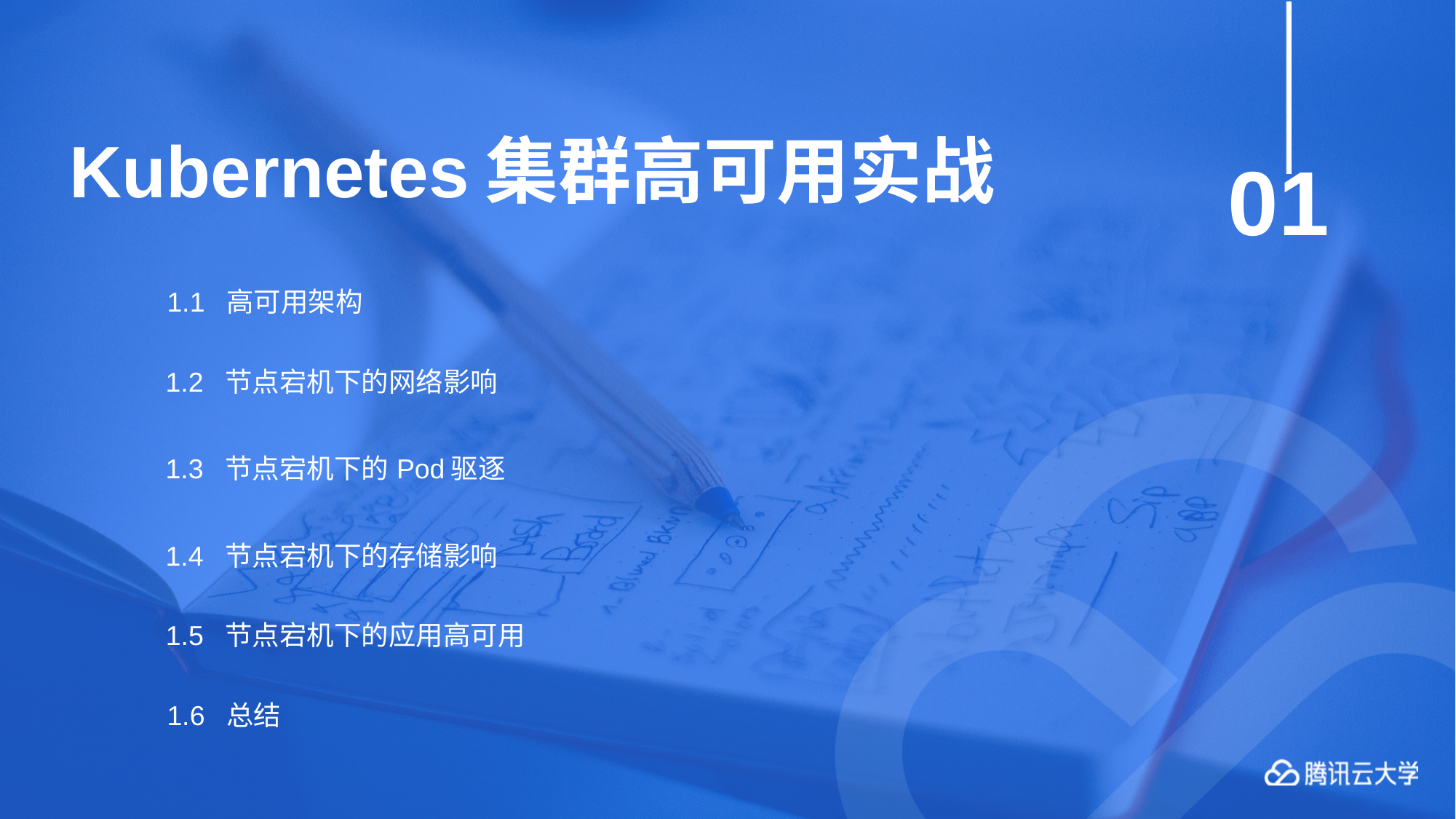

# Kubernetes集群高可用实战
01
1.1  高可用架构

1.2  节点宕机下的网络影响

1.3  节点宕机下的Pod驱逐

1.4  节点宕机下的存储影响

1.5  节点宕机下的应用高可用

1.6  总结